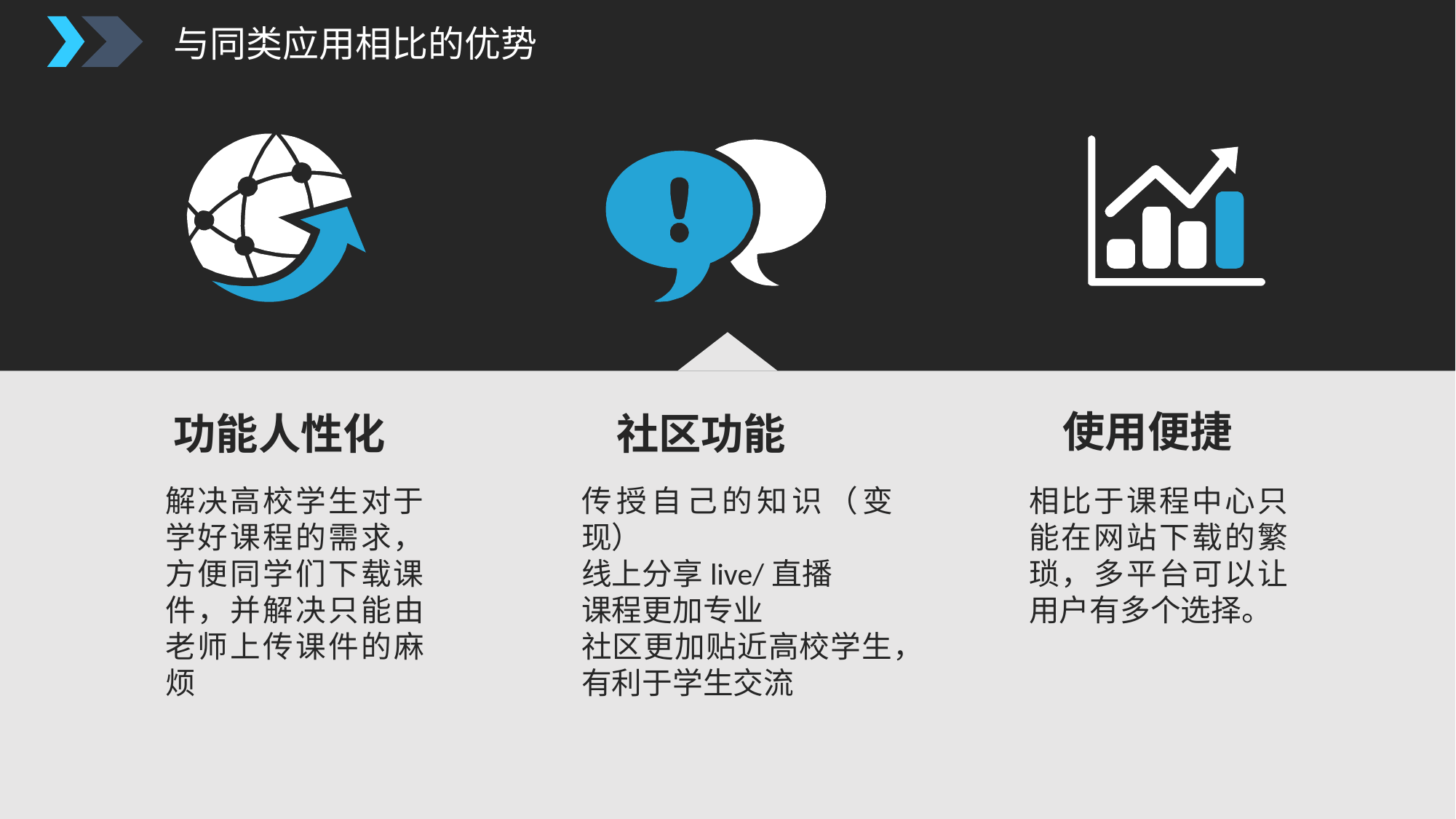

与同类应用相比的优势

使用便捷
功能人性化
社区功能
解决高校学生对于学好课程的需求，方便同学们下载课件，并解决只能由老师上传课件的麻烦
传授自己的知识（变现）
线上分享live/直播
课程更加专业
社区更加贴近高校学生，有利于学生交流

相比于课程中心只能在网站下载的繁琐，多平台可以让用户有多个选择。